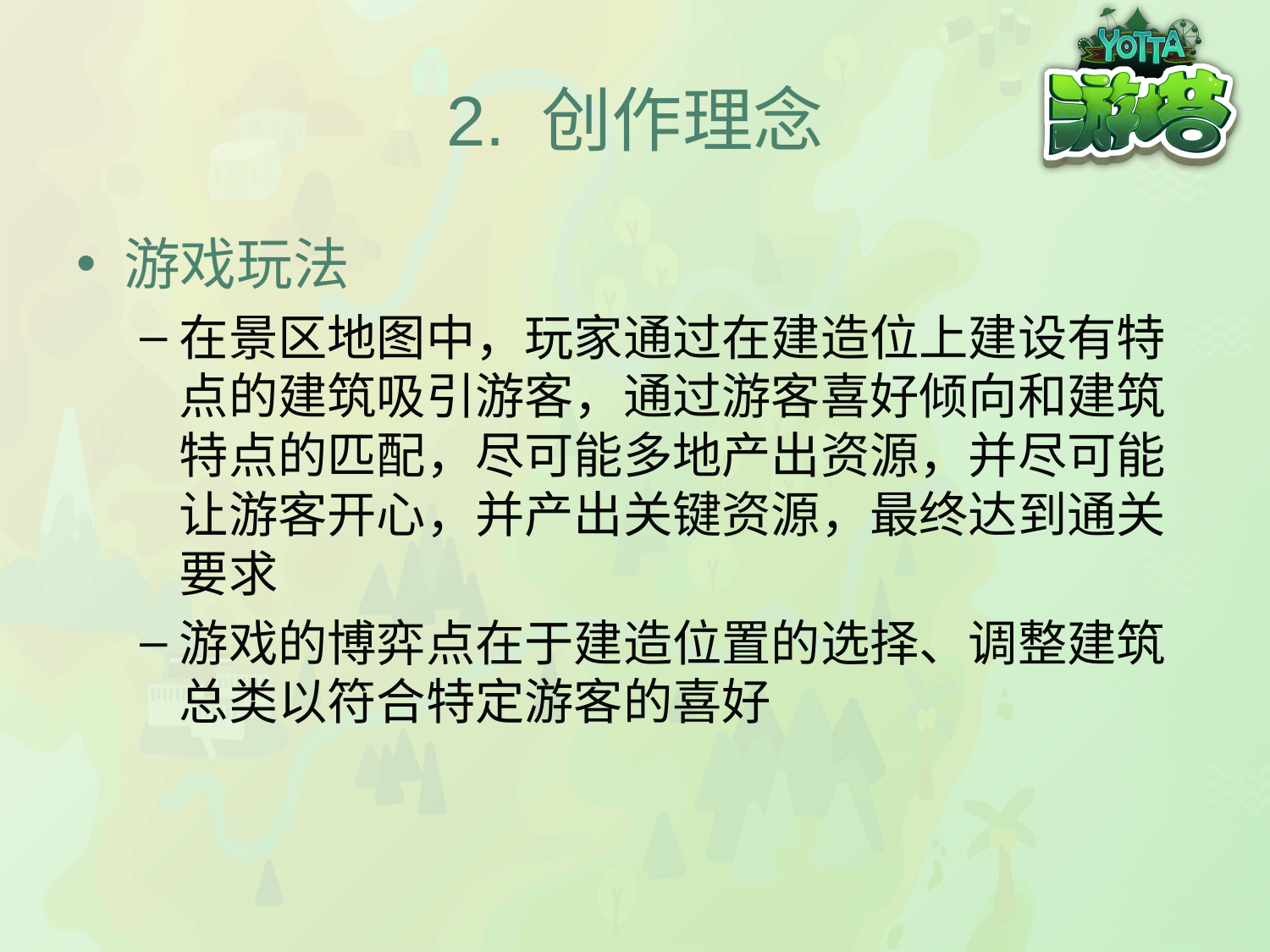

# 2. 创作理念
游戏玩法
在景区地图中，玩家通过在建造位上建设有特点的建筑吸引游客，通过游客喜好倾向和建筑特点的匹配，尽可能多地产出资源，并尽可能让游客开心，并产出关键资源，最终达到通关要求
游戏的博弈点在于建造位置的选择、调整建筑总类以符合特定游客的喜好